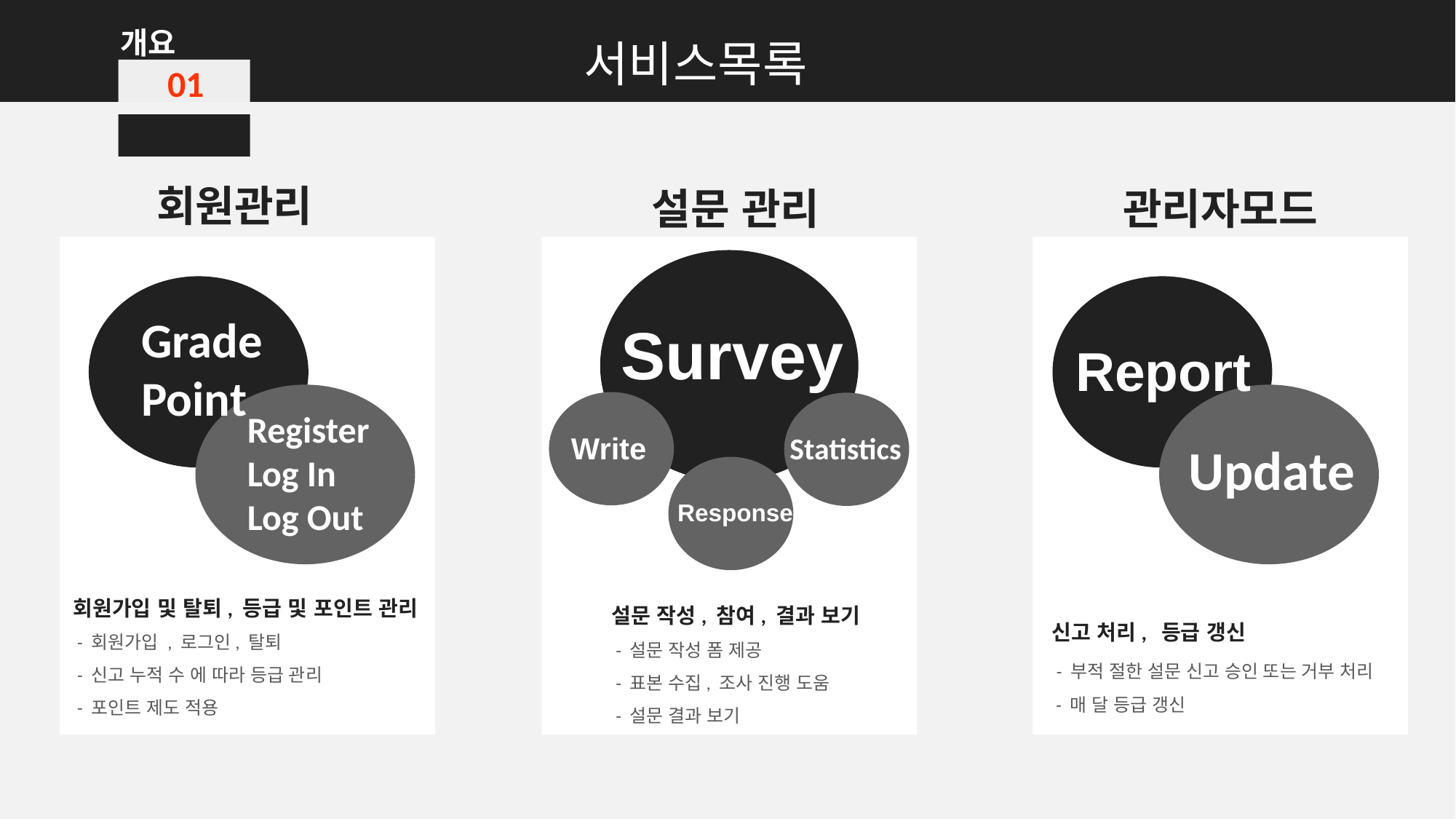

개요
서비스목록
01

회원관리

회원가입 및 탈퇴, 등급 및 포인트 관리
 - 회원가입 , 로그인, 탈퇴
 - 신고 누적 수 에 따라 등급 관리
 - 포인트 제도 적용
설문 관리

설문 작성, 참여, 결과 보기
 - 설문 작성 폼 제공
 - 표본 수집, 조사 진행 도움
 - 설문 결과 보기
관리자모드

신고 처리,  등급 갱신
 - 부적 절한 설문 신고 승인 또는 거부 처리
 - 매 달 등급 갱신
Grade
Point
Survey
Report

Register
Log In
Log Out
Write
Statistics
Update

Response